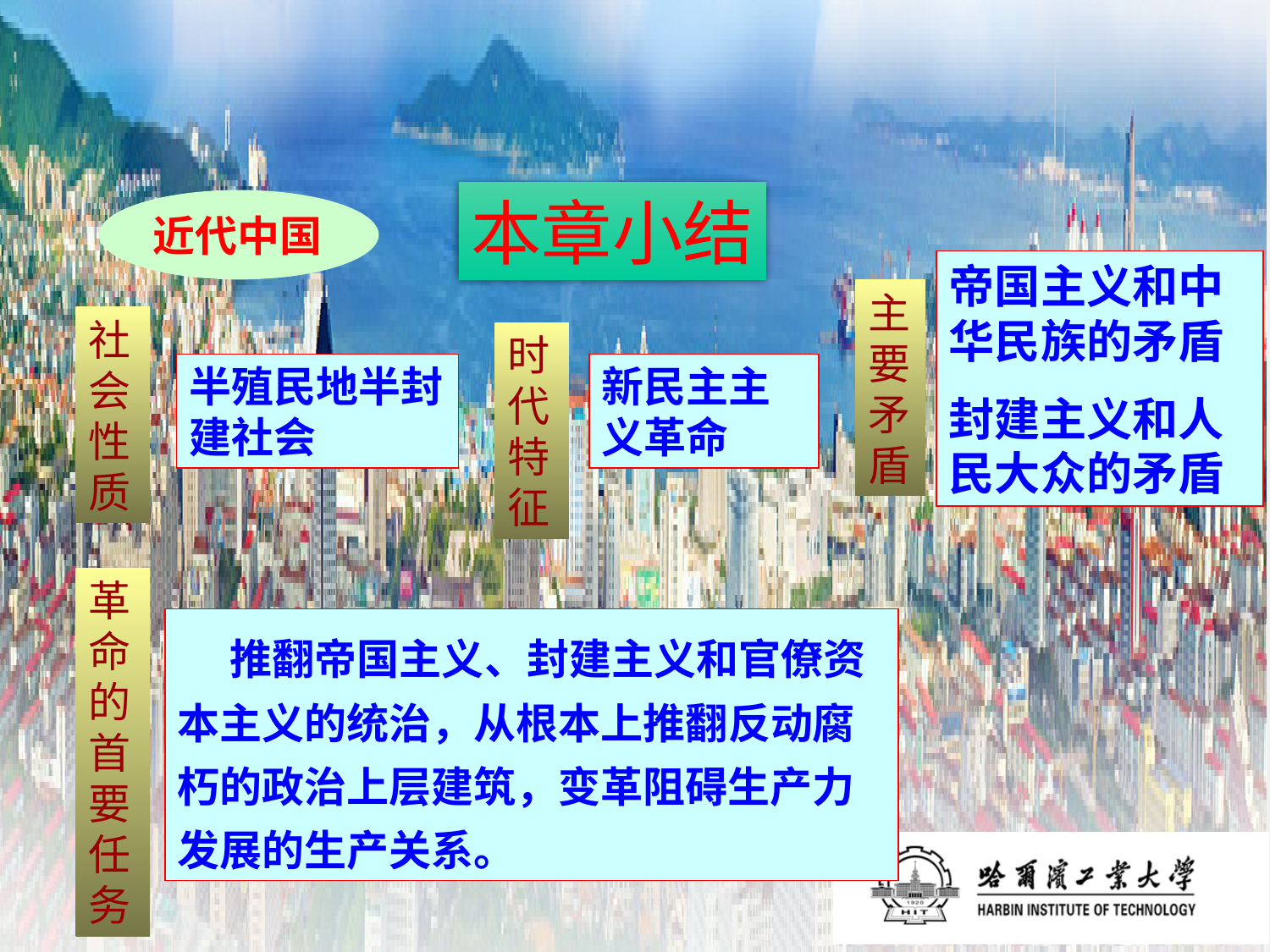

本章小结
近代中国
帝国主义和中华民族的矛盾
封建主义和人民大众的矛盾
主要矛盾
社会性质
时代特征
半殖民地半封建社会
新民主主义革命
革命的首要任务
    推翻帝国主义、封建主义和官僚资本主义的统治，从根本上推翻反动腐朽的政治上层建筑，变革阻碍生产力发展的生产关系。